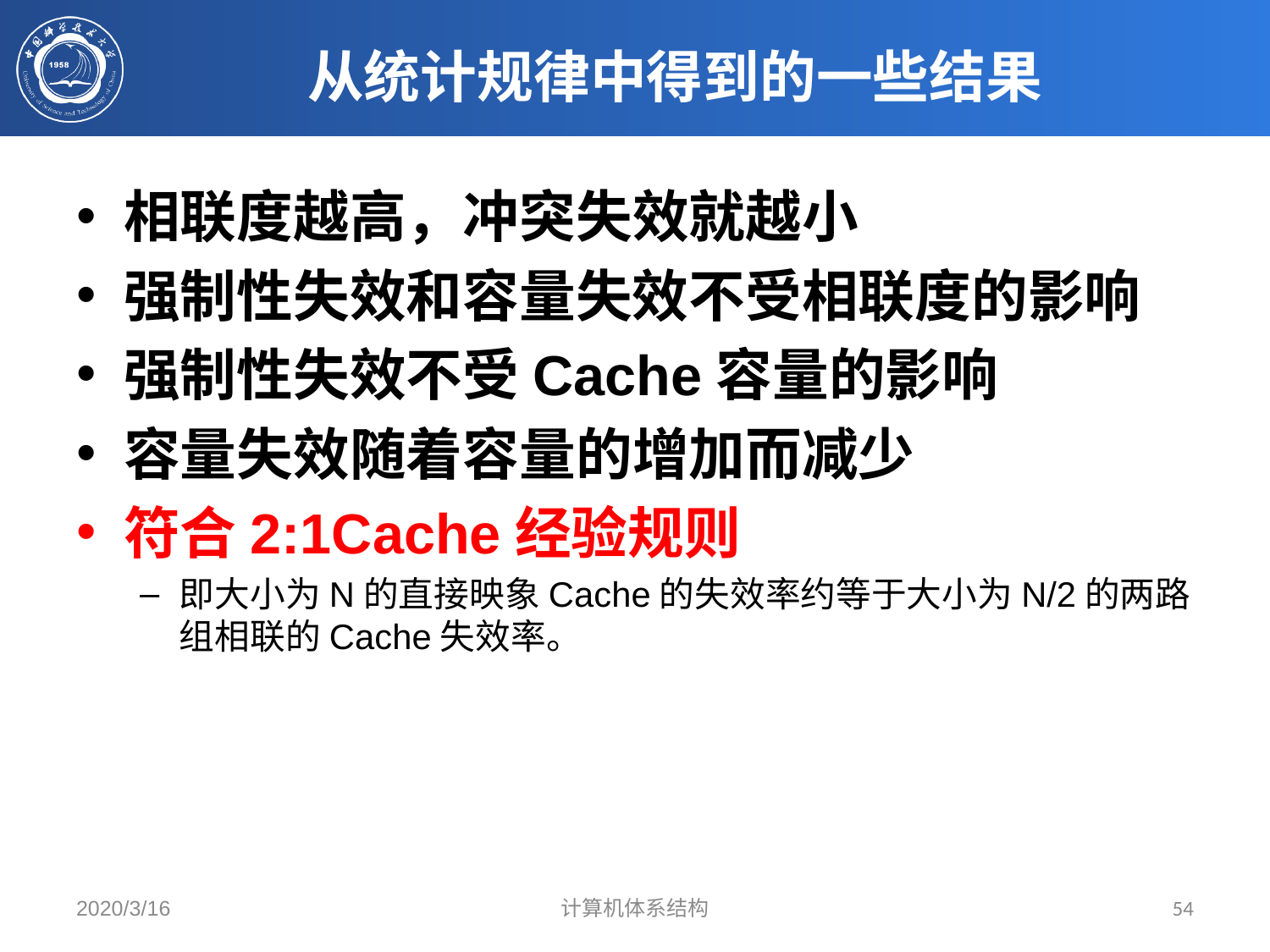

# 从统计规律中得到的一些结果
相联度越高，冲突失效就越小
强制性失效和容量失效不受相联度的影响
强制性失效不受Cache容量的影响
容量失效随着容量的增加而减少
符合2:1Cache经验规则
即大小为N的直接映象Cache的失效率约等于大小为N/2的两路组相联的Cache失效率。

2020/3/16
计算机体系结构
54